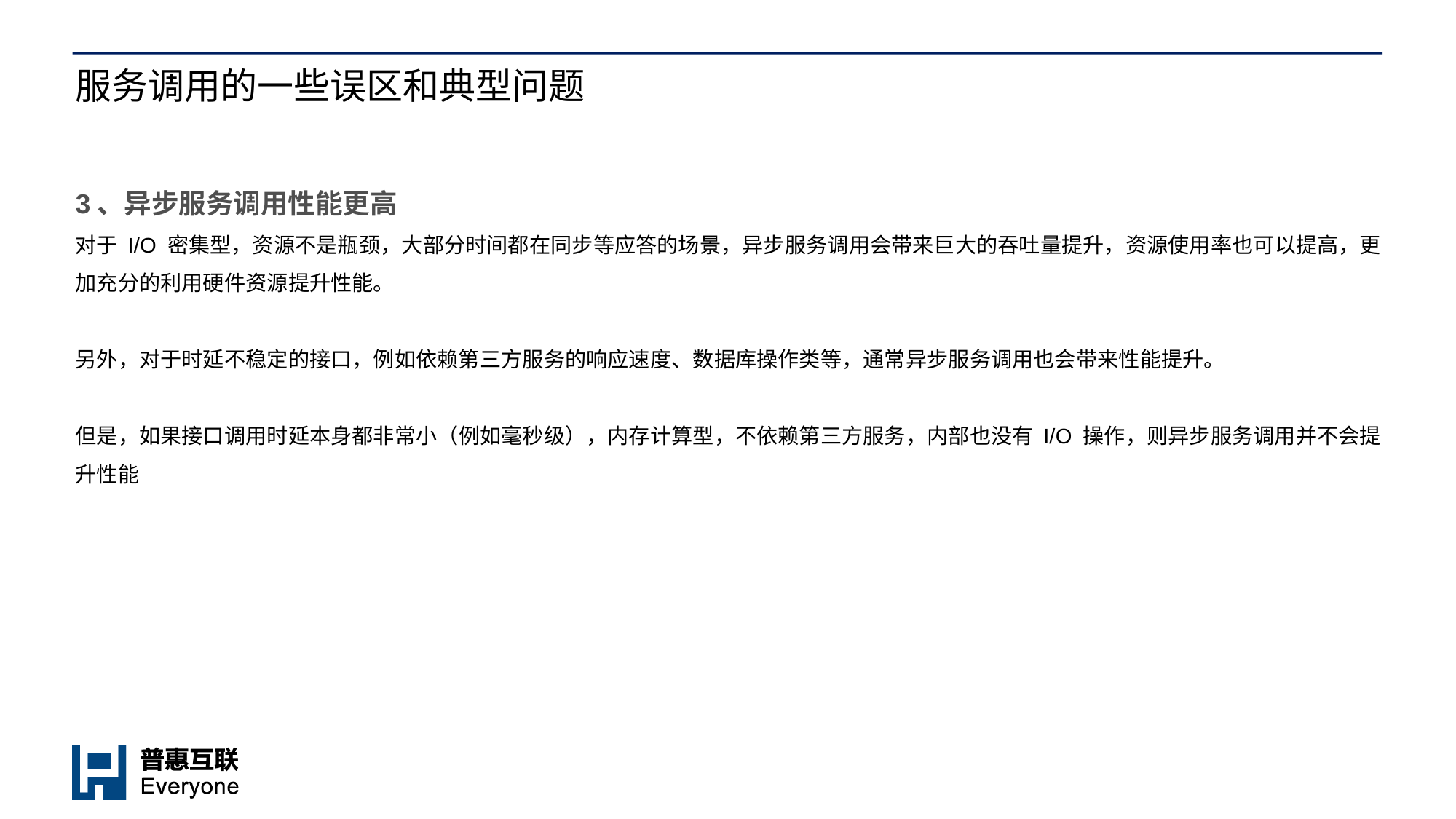

# 服务调用的一些误区和典型问题
3、异步服务调用性能更高
对于 I/O 密集型，资源不是瓶颈，大部分时间都在同步等应答的场景，异步服务调用会带来巨大的吞吐量提升，资源使用率也可以提高，更加充分的利用硬件资源提升性能。

另外，对于时延不稳定的接口，例如依赖第三方服务的响应速度、数据库操作类等，通常异步服务调用也会带来性能提升。

但是，如果接口调用时延本身都非常小（例如毫秒级），内存计算型，不依赖第三方服务，内部也没有 I/O 操作，则异步服务调用并不会提升性能